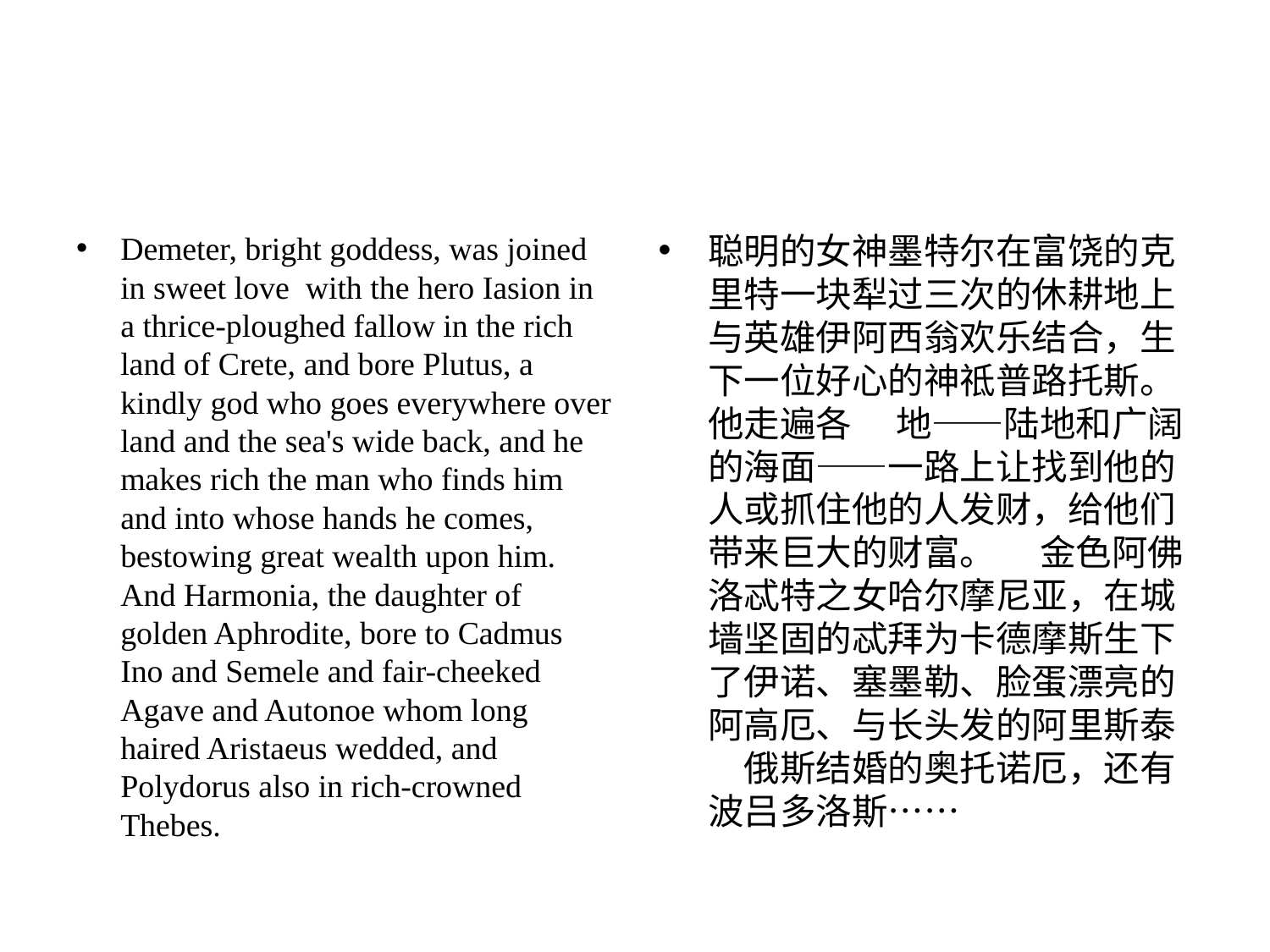

#
Demeter, bright goddess, was joined in sweet love  with the hero Iasion in a thrice-ploughed fallow in the rich land of Crete, and bore Plutus, a kindly god who goes everywhere over land and the sea's wide back, and he makes rich the man who finds him and into whose hands he comes, bestowing great wealth upon him.  And Harmonia, the daughter of golden Aphrodite, bore to Cadmus Ino and Semele and fair-cheeked Agave and Autonoe whom long haired Aristaeus wedded, and Polydorus also in rich-crowned Thebes.
聪明的⼥神墨特尔在富饶的克⾥特⼀块犁过三次的休耕地上与英雄伊阿西翁欢乐结合，⽣下⼀位好⼼的神祗普路托斯。他⾛遍各 　地——陆地和⼴阔的海⾯——⼀路上让找到他的⼈或抓住他的⼈发财，给他们带来巨⼤的财富。 　⾦⾊阿佛洛忒特之⼥哈尔摩尼亚，在城墙坚固的忒拜为卡德摩斯⽣下了伊诺、塞墨勒、脸蛋漂亮的阿⾼厄、与长头发的阿⾥斯泰 　俄斯结婚的奥托诺厄，还有波吕多洛斯……